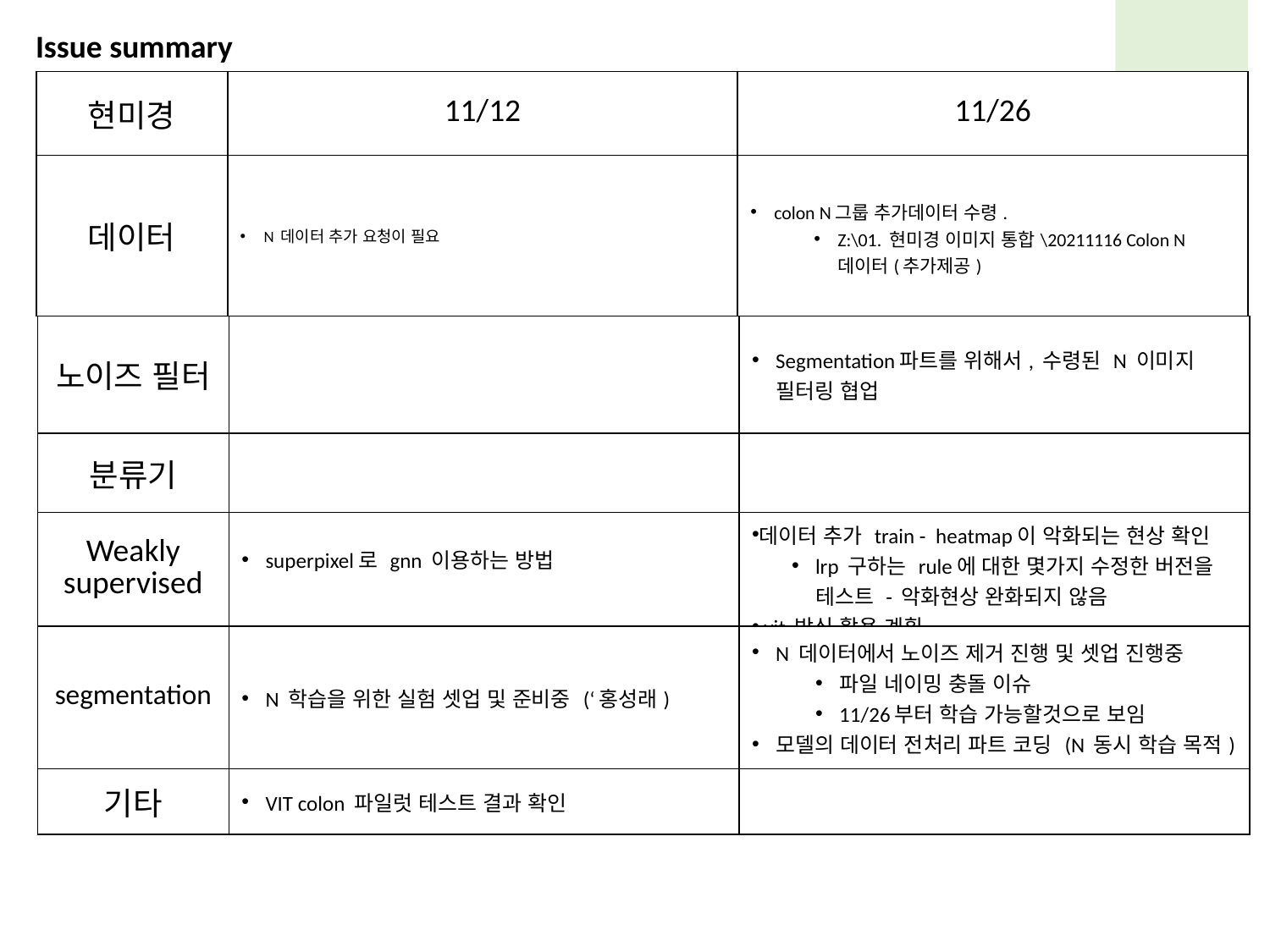

Issue summary
| 현미경 | 11/12 | 11/26 |
| --- | --- | --- |
| 데이터 | N 데이터 추가 요청이 필요 | colon N그룹 추가데이터 수령. Z:\01. 현미경 이미지 통합\20211116 Colon N 데이터(추가제공) |
| 노이즈 필터 |  | Segmentation파트를 위해서, 수령된 N 이미지 필터링 협업 |
| --- | --- | --- |
| 분류기 |  |  |
| Weakly supervised | superpixel로 gnn 이용하는 방법 | 데이터 추가 train - heatmap이 악화되는 현상 확인 lrp 구하는 rule에 대한 몇가지 수정한 버전을 테스트 - 악화현상 완화되지 않음 vit 방식 활용 계획 |
| segmentation | N 학습을 위한 실험 셋업 및 준비중 (‘홍성래) | N 데이터에서 노이즈 제거 진행 및 셋업 진행중 파일 네이밍 충돌 이슈 11/26부터 학습 가능할것으로 보임 모델의 데이터 전처리 파트 코딩 (N 동시 학습 목적) |
| 기타 | VIT colon 파일럿 테스트 결과 확인 |  |